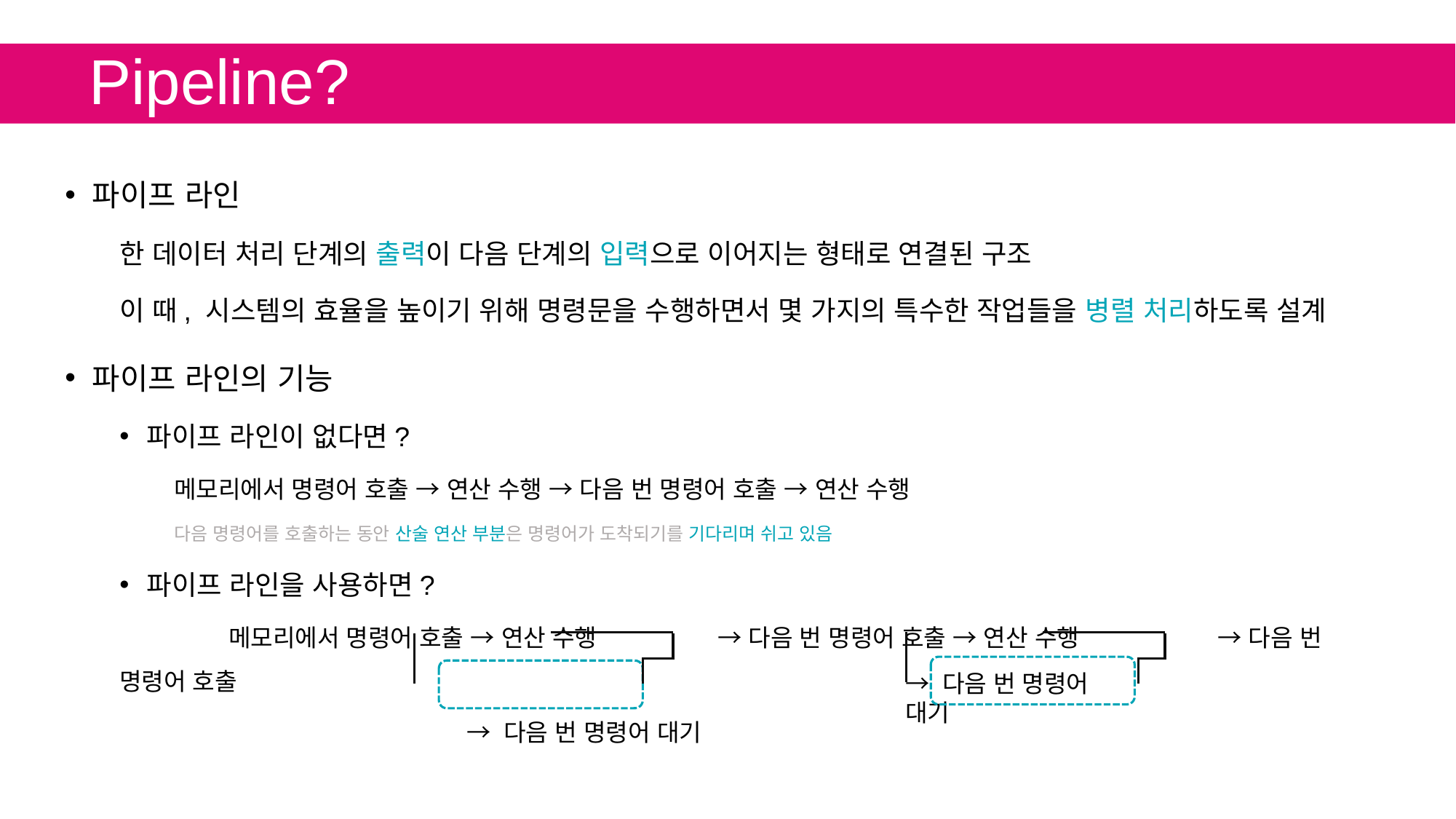

# Pipeline?
파이프 라인
한 데이터 처리 단계의 출력이 다음 단계의 입력으로 이어지는 형태로 연결된 구조
이 때, 시스템의 효율을 높이기 위해 명령문을 수행하면서 몇 가지의 특수한 작업들을 병렬 처리하도록 설계
파이프 라인의 기능
파이프 라인이 없다면?
메모리에서 명령어 호출 → 연산 수행 → 다음 번 명령어 호출 → 연산 수행
다음 명령어를 호출하는 동안 산술 연산 부분은 명령어가 도착되기를 기다리며 쉬고 있음
파이프 라인을 사용하면?
	메모리에서 명령어 호출 → 연산 수행                  → 다음 번 명령어 호출 → 연산 수행		 → 다음 번 명령어 호출
			   → 다음 번 명령어 대기

→ 다음 번 명령어 대기